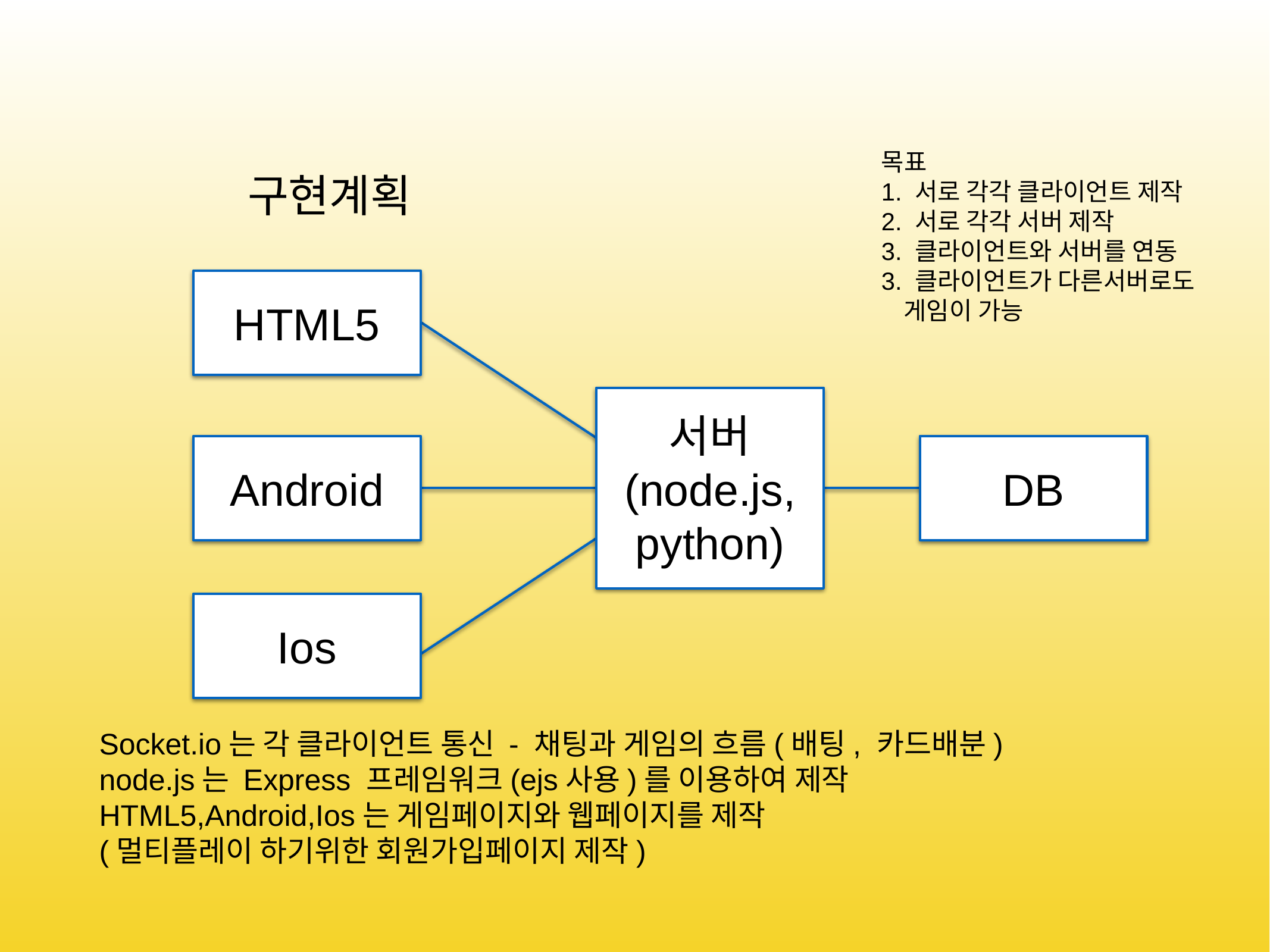

목표
1. 서로 각각 클라이언트 제작
2. 서로 각각 서버 제작
3. 클라이언트와 서버를 연동
3. 클라이언트가 다른서버로도
게임이 가능
구현계획
HTML5

서버
(node.js,
python)
Android
DB

Ios
Socket.io는 각 클라이언트 통신 - 채팅과 게임의 흐름(배팅, 카드배분)
node.js는 Express 프레임워크(ejs사용)를 이용하여 제작
HTML5,Android,Ios는 게임페이지와 웹페이지를 제작
(멀티플레이 하기위한 회원가입페이지 제작)